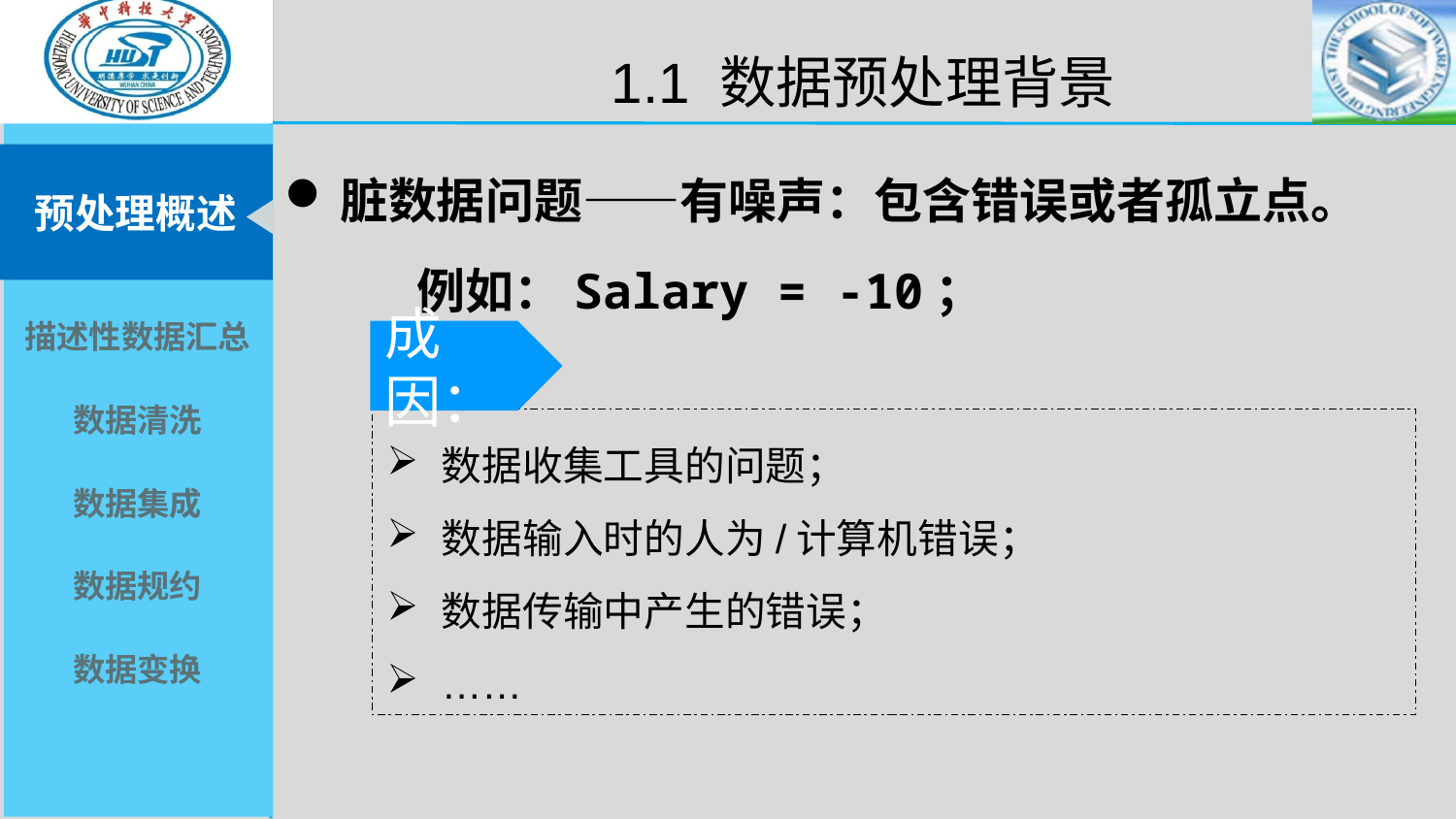

1.1 数据预处理背景
脏数据问题——有噪声：包含错误或者孤立点。
           例如：Salary = -10；
成因：
数据收集工具的问题；
数据输入时的人为/计算机错误；
数据传输中产生的错误；
……